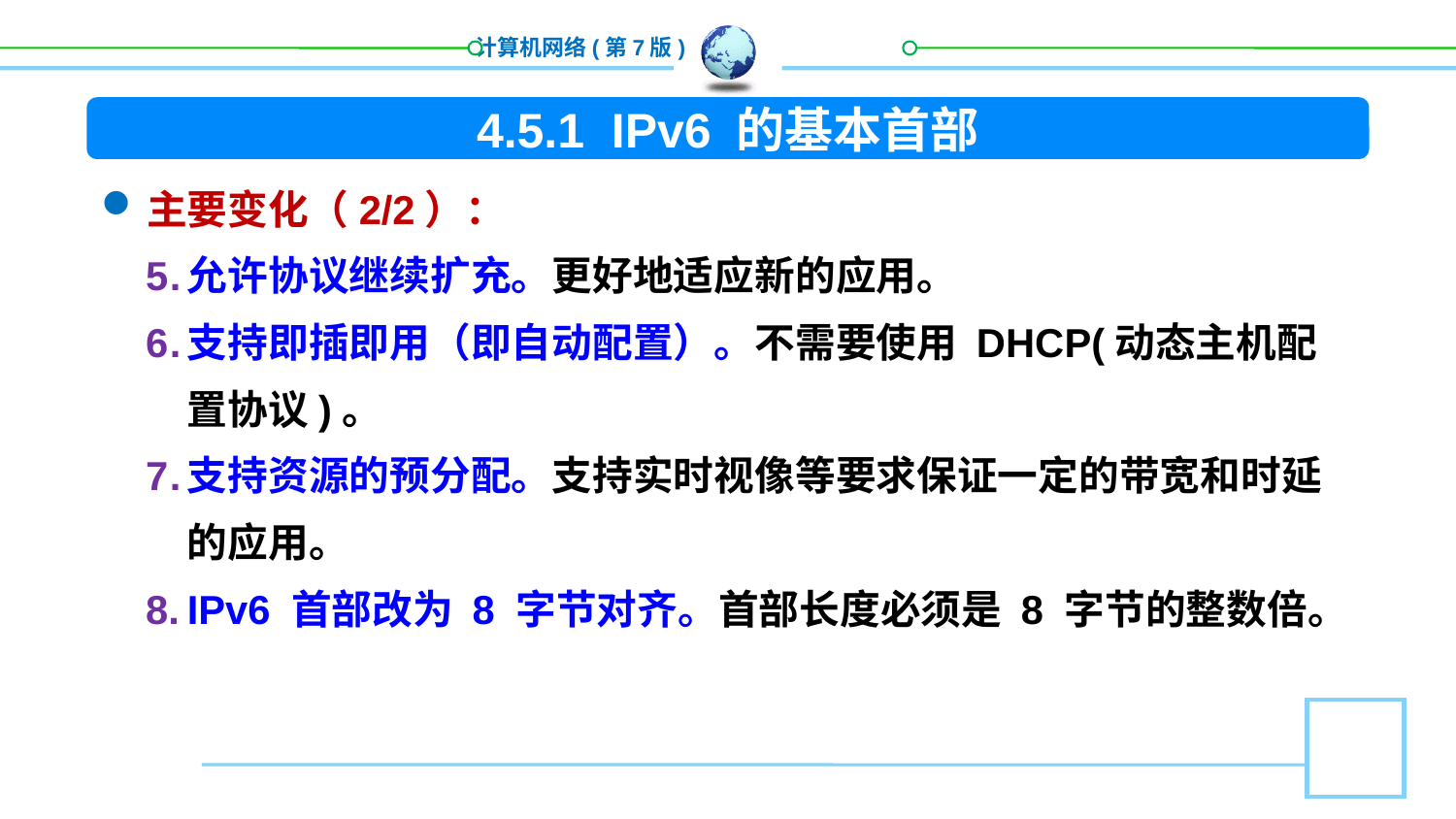

4.5.1  IPv6 的基本首部

主要变化（2/2）：
允许协议继续扩充。更好地适应新的应用。
支持即插即用（即自动配置）。不需要使用 DHCP(动态主机配置协议)。
支持资源的预分配。支持实时视像等要求保证一定的带宽和时延的应用。
IPv6 首部改为 8 字节对齐。首部长度必须是 8 字节的整数倍。